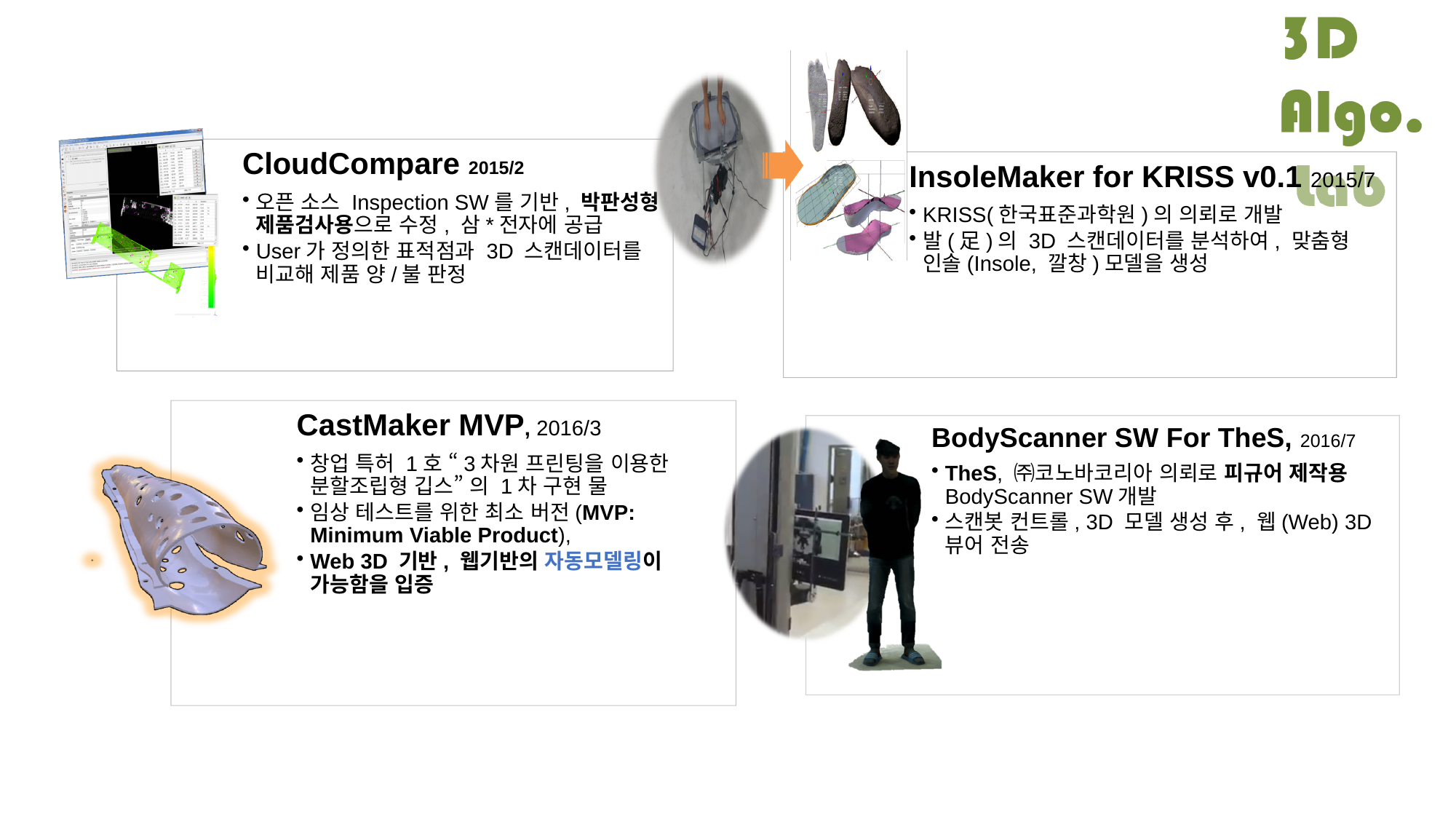

CloudCompare 2015/2
오픈 소스 Inspection SW를 기반, 박판성형 제품검사용으로 수정, 삼*전자에 공급
User가 정의한 표적점과 3D 스캔데이터를 비교해 제품 양/불 판정
InsoleMaker for KRISS v0.1 2015/7
KRISS(한국표준과학원)의 의뢰로 개발
발(足)의 3D 스캔데이터를 분석하여, 맞춤형 인솔(Insole, 깔창)모델을 생성
CastMaker MVP, 2016/3
창업 특허 1호 “3차원 프린팅을 이용한 분할조립형 깁스” 의 1차 구현 물
임상 테스트를 위한 최소 버전(MVP: Minimum Viable Product),
Web 3D 기반, 웹기반의 자동모델링이 가능함을 입증
BodyScanner SW For TheS, 2016/7
TheS, ㈜코노바코리아 의뢰로 피규어 제작용 BodyScanner SW개발
스캔봇 컨트롤, 3D 모델 생성 후, 웹(Web) 3D 뷰어 전송